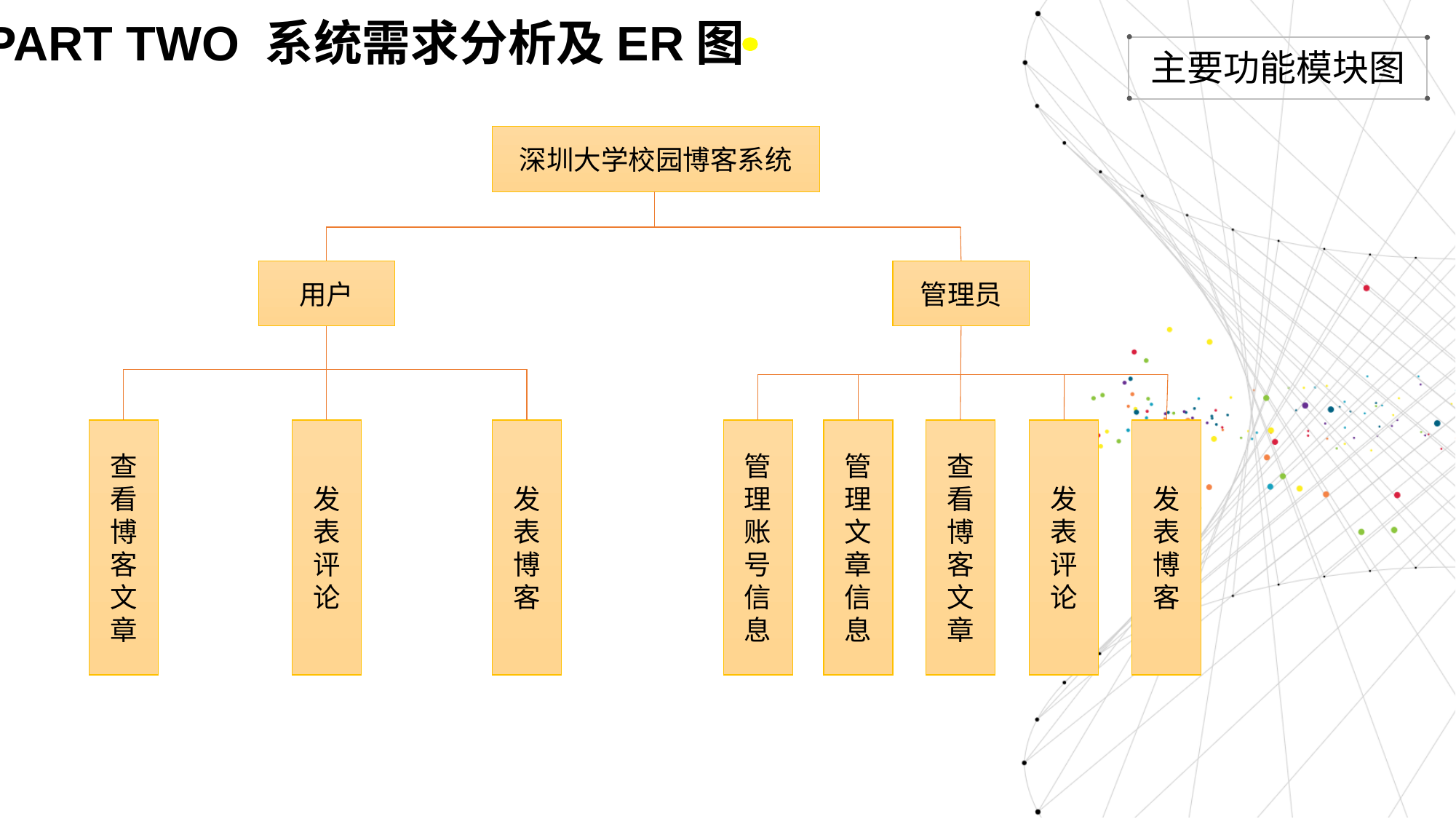

PART TWO 系统需求分析及ER图

主要功能模块图
深圳大学校园博客系统
用户
管理员
查看博客文章
发表评论
发表博客
管理账号信息
管理文章信息
查看博客文章
发表评论
发表博客